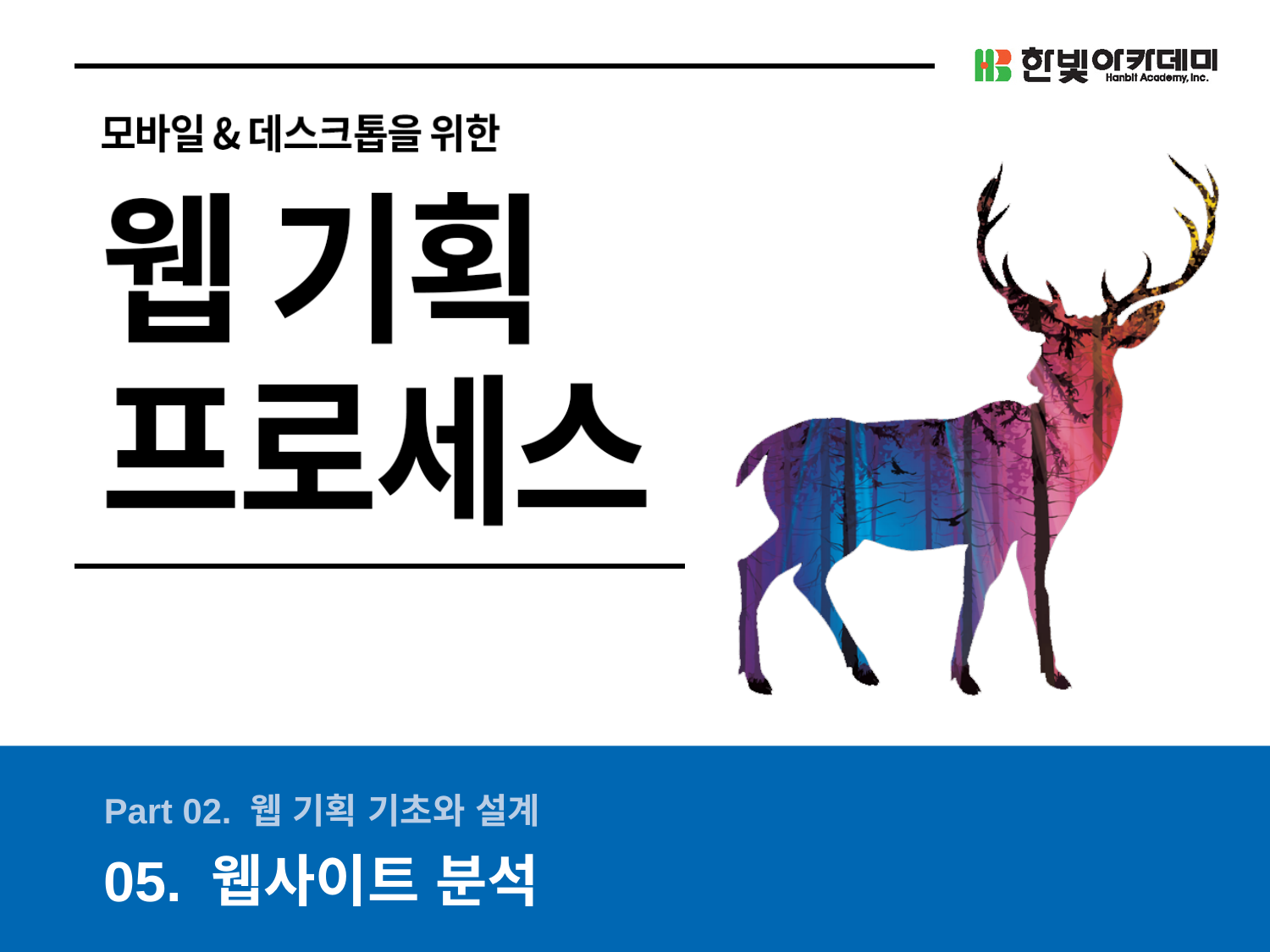

Part 02. 웹 기획 기초와 설계
05. 웹사이트 분석